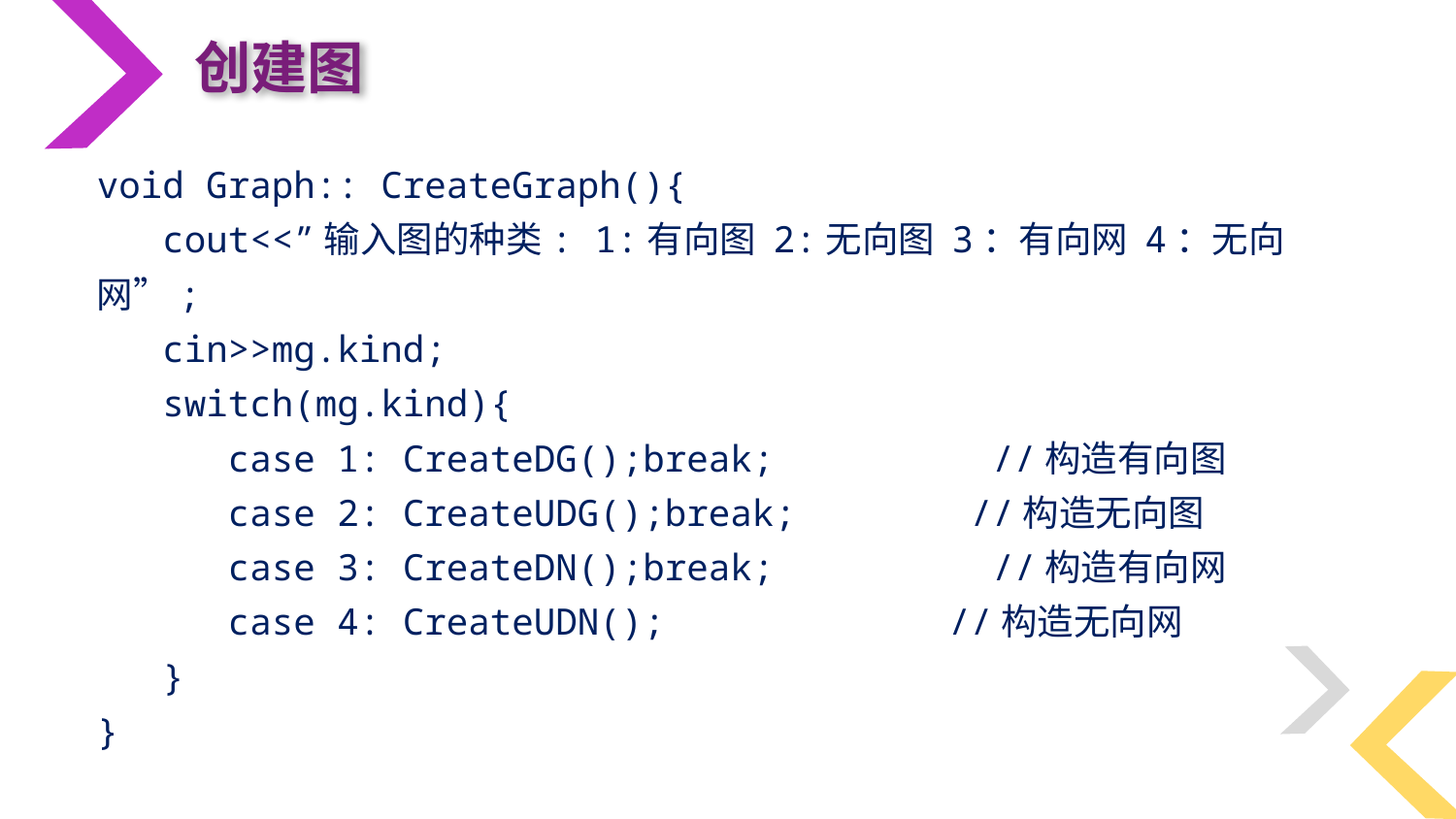

创建图
void Graph:: CreateGraph(){
   cout<<”输入图的种类: 1:有向图 2:无向图 3：有向网 4：无向网”;
   cin>>mg.kind;
   switch(mg.kind){
      case 1: CreateDG();break;          //构造有向图
      case 2: CreateUDG();break;        //构造无向图
      case 3: CreateDN();break;          //构造有向网
      case 4: CreateUDN();             //构造无向网
   }
}